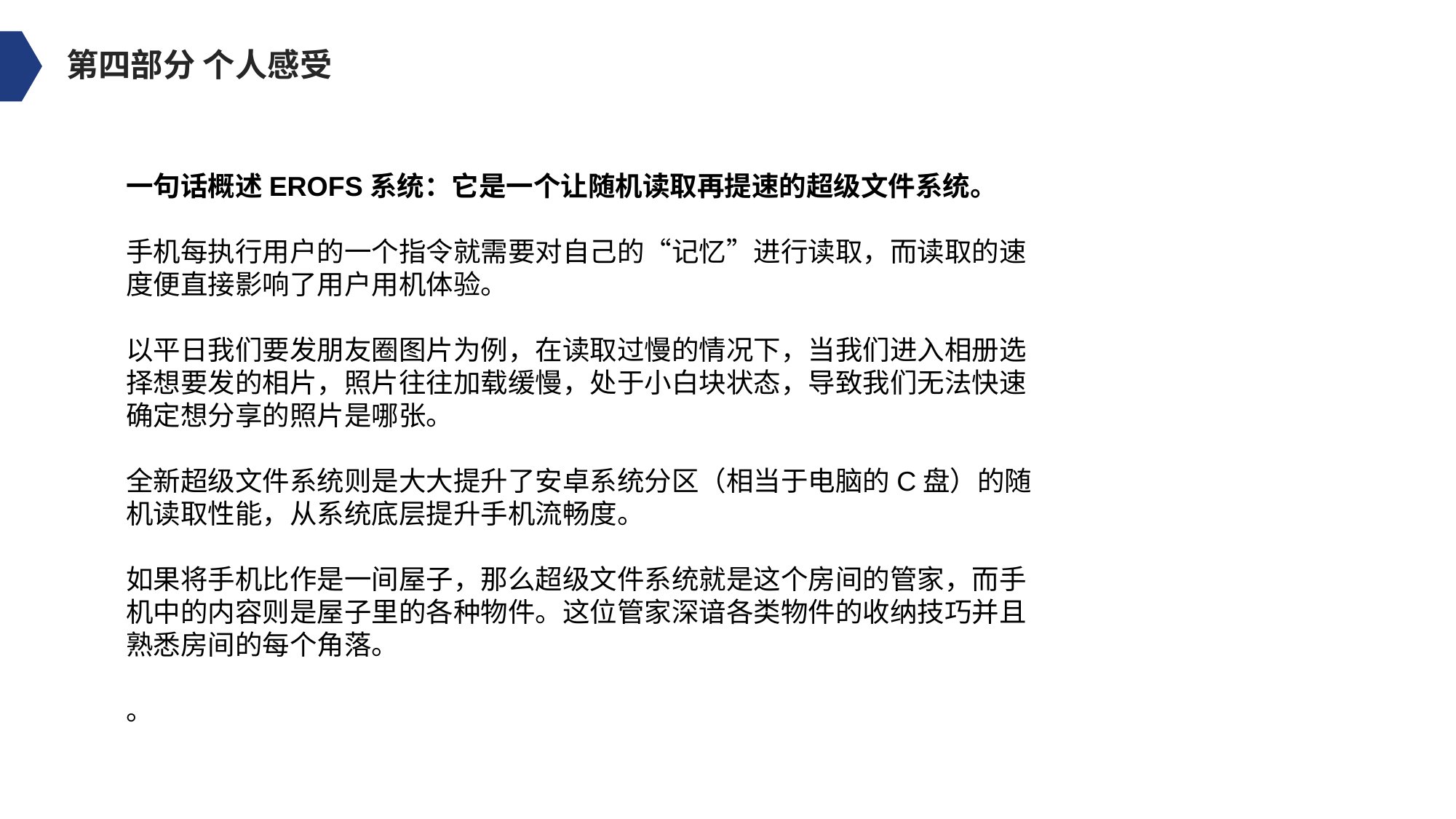

第四部分 个人感受
一句话概述EROFS系统：它是一个让随机读取再提速的超级文件系统。

手机每执行用户的一个指令就需要对自己的“记忆”进行读取，而读取的速度便直接影响了用户用机体验。

以平日我们要发朋友圈图片为例，在读取过慢的情况下，当我们进入相册选择想要发的相片，照片往往加载缓慢，处于小白块状态，导致我们无法快速确定想分享的照片是哪张。

全新超级文件系统则是大大提升了安卓系统分区（相当于电脑的C盘）的随机读取性能，从系统底层提升手机流畅度。

如果将手机比作是一间屋子，那么超级文件系统就是这个房间的管家，而手机中的内容则是屋子里的各种物件。这位管家深谙各类物件的收纳技巧并且熟悉房间的每个角落。
。